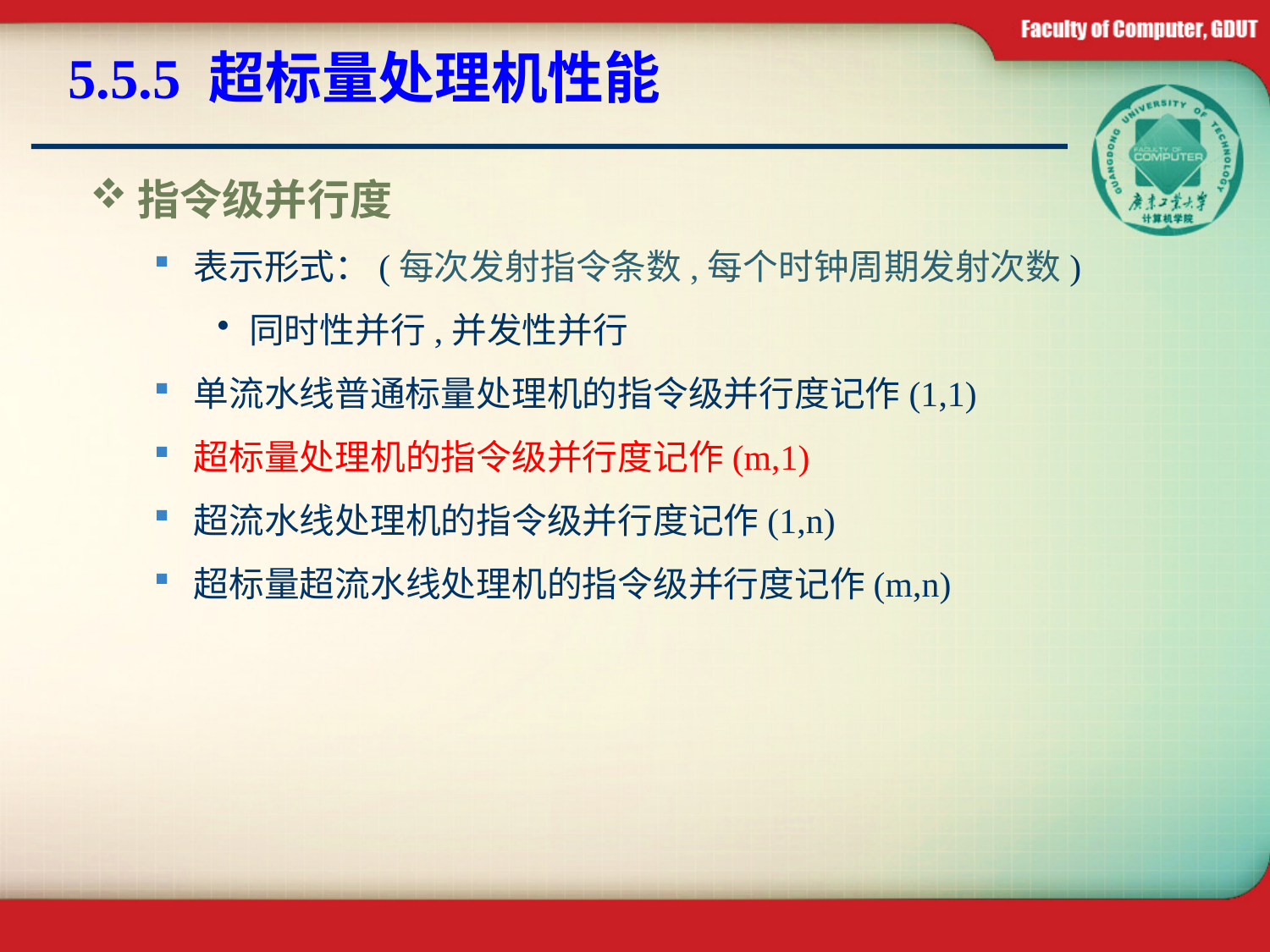

# 5.5.5 超标量处理机性能
指令级并行度
表示形式：(每次发射指令条数,每个时钟周期发射次数)
同时性并行,并发性并行
单流水线普通标量处理机的指令级并行度记作(1,1)
超标量处理机的指令级并行度记作(m,1)
超流水线处理机的指令级并行度记作(1,n)
超标量超流水线处理机的指令级并行度记作(m,n)